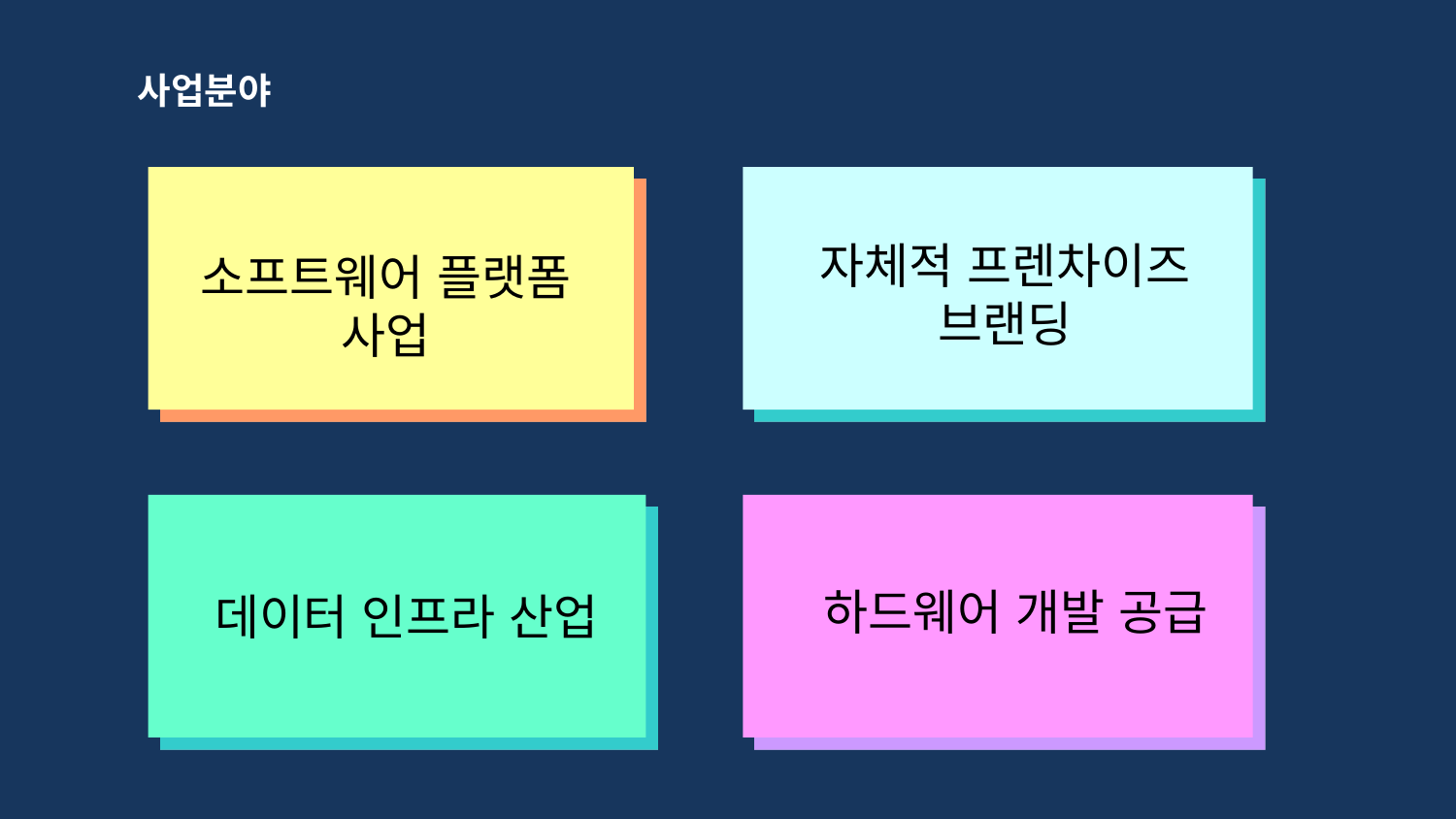

사업분야

자체적 프렌차이즈 브랜딩
소프트웨어 플랫폼 사업

하드웨어 개발 공급
데이터 인프라 산업